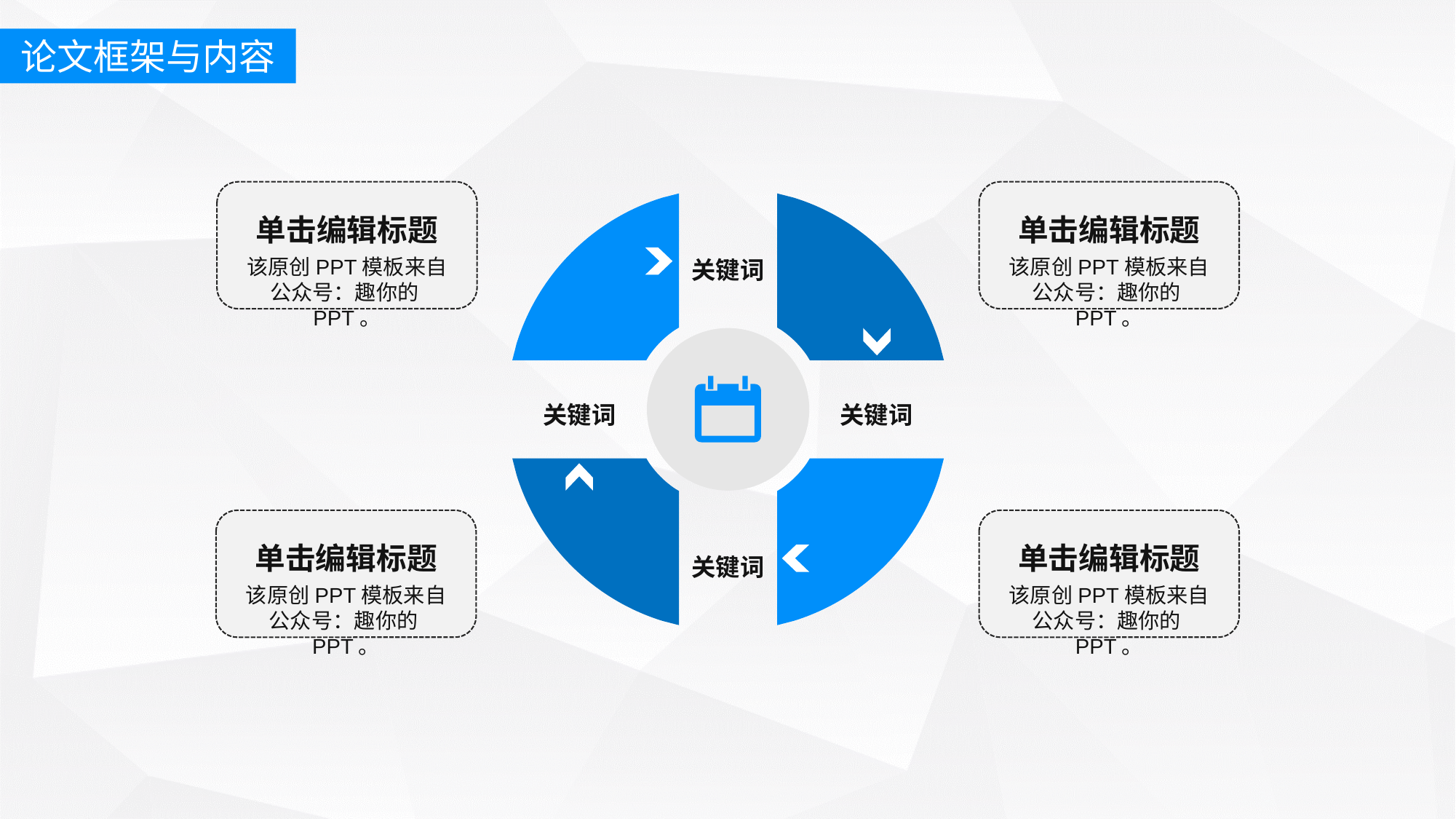

论文框架与内容

单击编辑标题
单击编辑标题

关键词
该原创PPT模板来自公众号：趣你的PPT。
该原创PPT模板来自公众号：趣你的PPT。

关键词
关键词

单击编辑标题
单击编辑标题

关键词
该原创PPT模板来自公众号：趣你的PPT。
该原创PPT模板来自公众号：趣你的PPT。